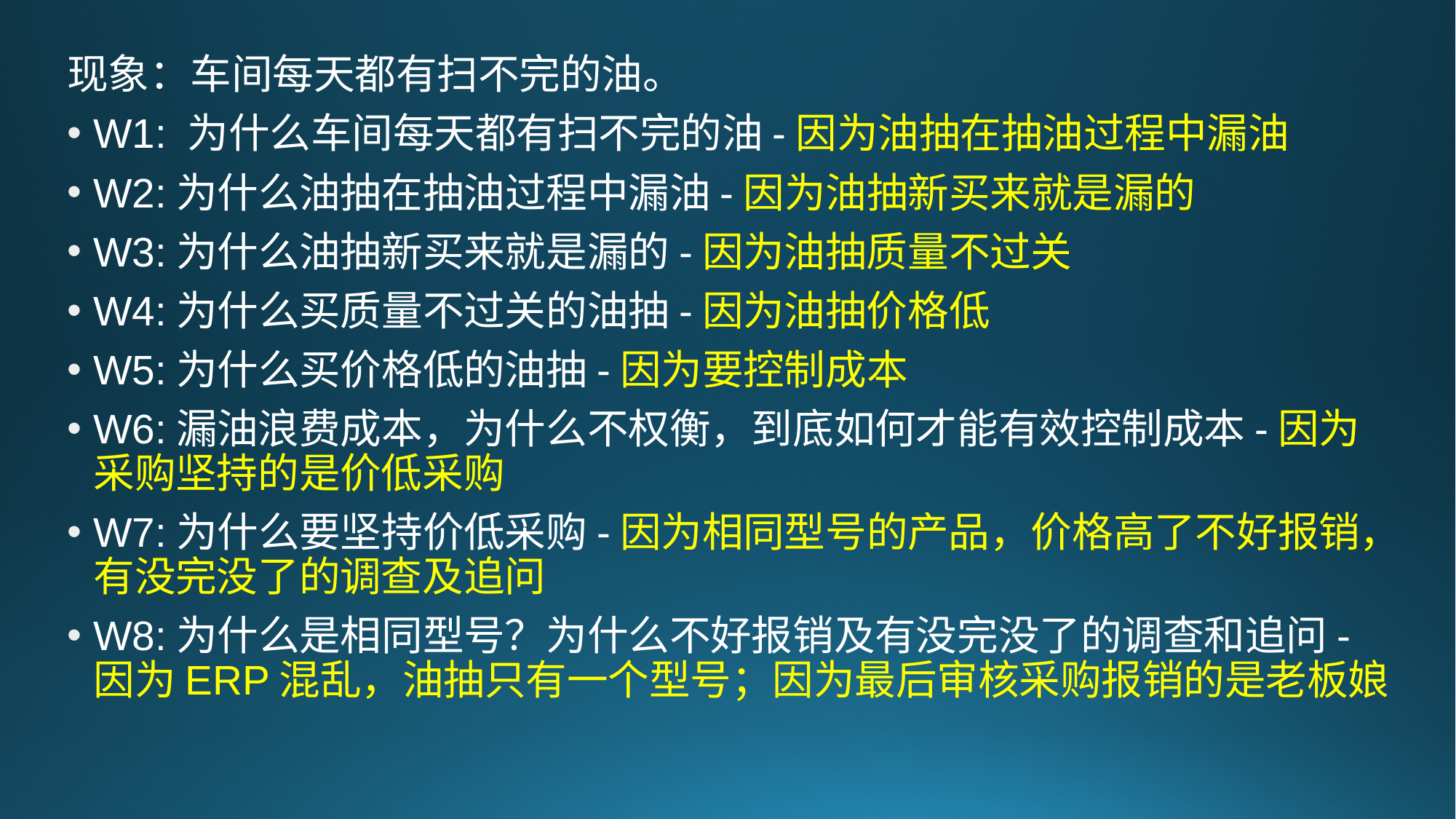

现象：车间每天都有扫不完的油。
W1: 为什么车间每天都有扫不完的油-因为油抽在抽油过程中漏油
W2:为什么油抽在抽油过程中漏油-因为油抽新买来就是漏的
W3:为什么油抽新买来就是漏的-因为油抽质量不过关
W4:为什么买质量不过关的油抽-因为油抽价格低
W5:为什么买价格低的油抽-因为要控制成本
W6:漏油浪费成本，为什么不权衡，到底如何才能有效控制成本-因为采购坚持的是价低采购
W7:为什么要坚持价低采购-因为相同型号的产品，价格高了不好报销，有没完没了的调查及追问
W8:为什么是相同型号？为什么不好报销及有没完没了的调查和追问-因为ERP混乱，油抽只有一个型号；因为最后审核采购报销的是老板娘